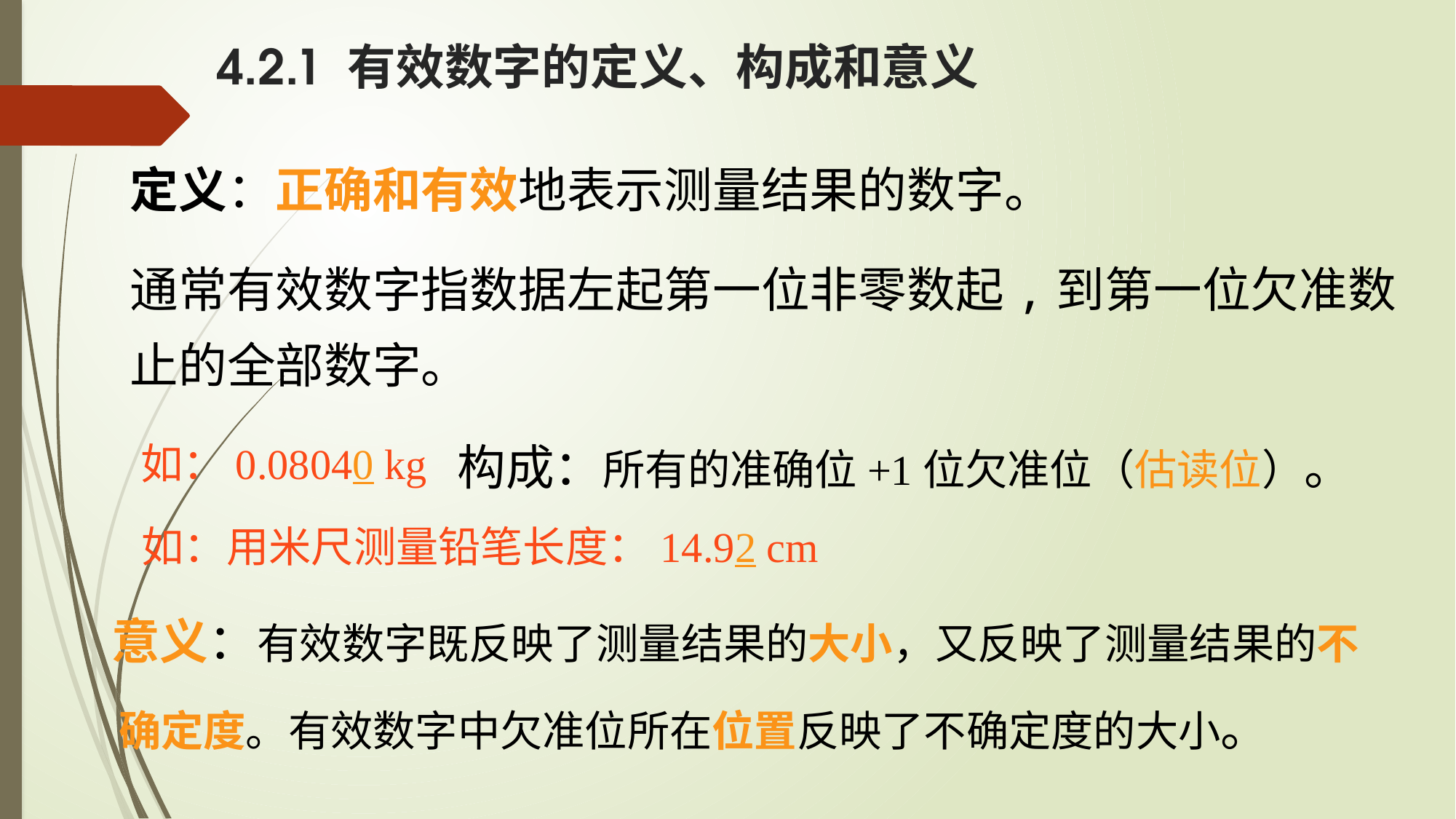

4.2.1 有效数字的定义、构成和意义
定义：正确和有效地表示测量结果的数字。
通常有效数字指数据左起第一位非零数起,到第一位欠准数止的全部数字。
构成：所有的准确位+1位欠准位（估读位）。
如：0.08040 kg
如：用米尺测量铅笔长度：14.92 cm
  意义：有效数字既反映了测量结果的大小，又反映了测量结果的不确定度。有效数字中欠准位所在位置反映了不确定度的大小。